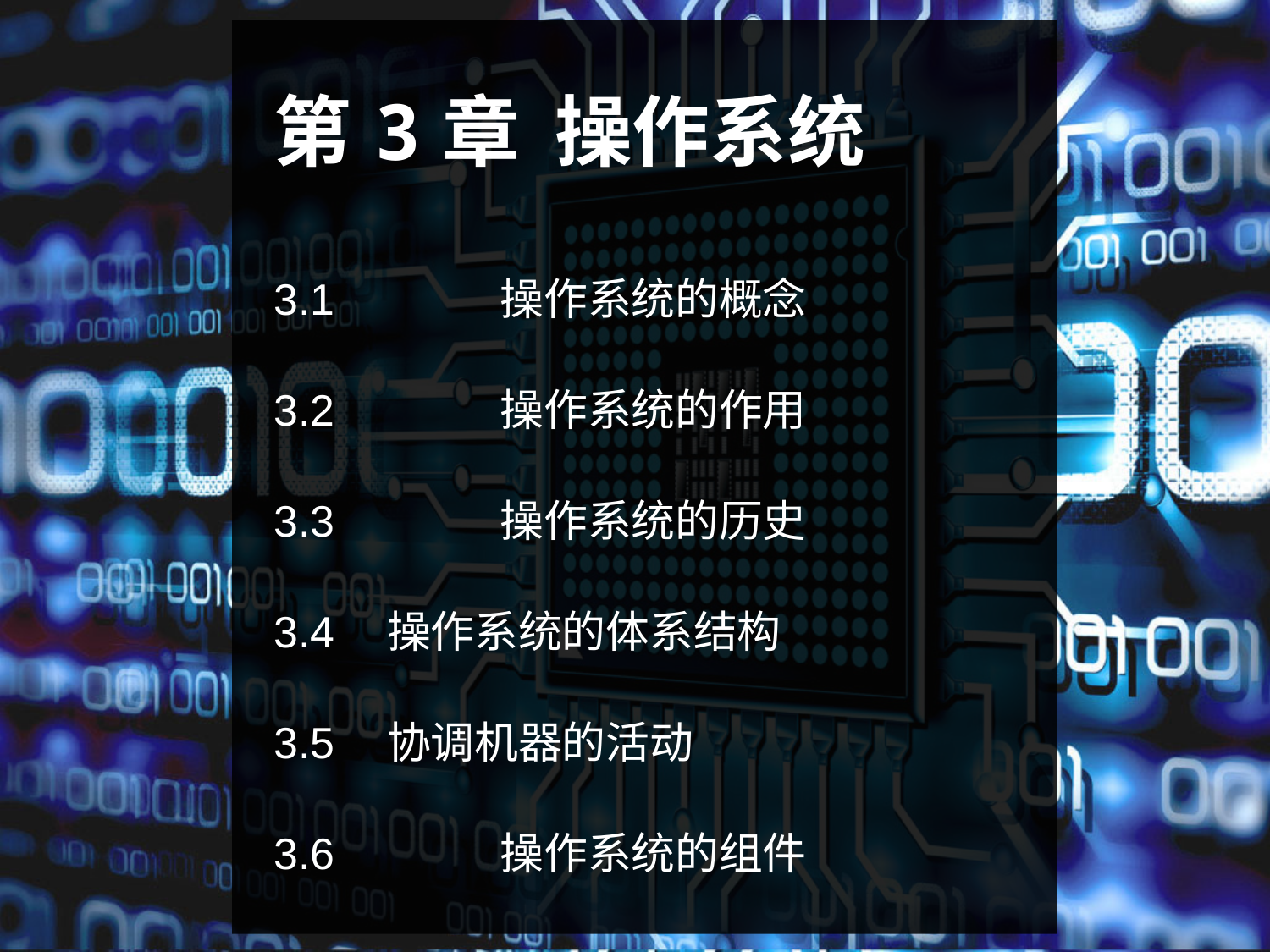

第3章  操作系统
3.1　	操作系统的概念
3.2　	操作系统的作用
3.3　	操作系统的历史
3.4	操作系统的体系结构
3.5 	协调机器的活动
3.6　	操作系统的组件